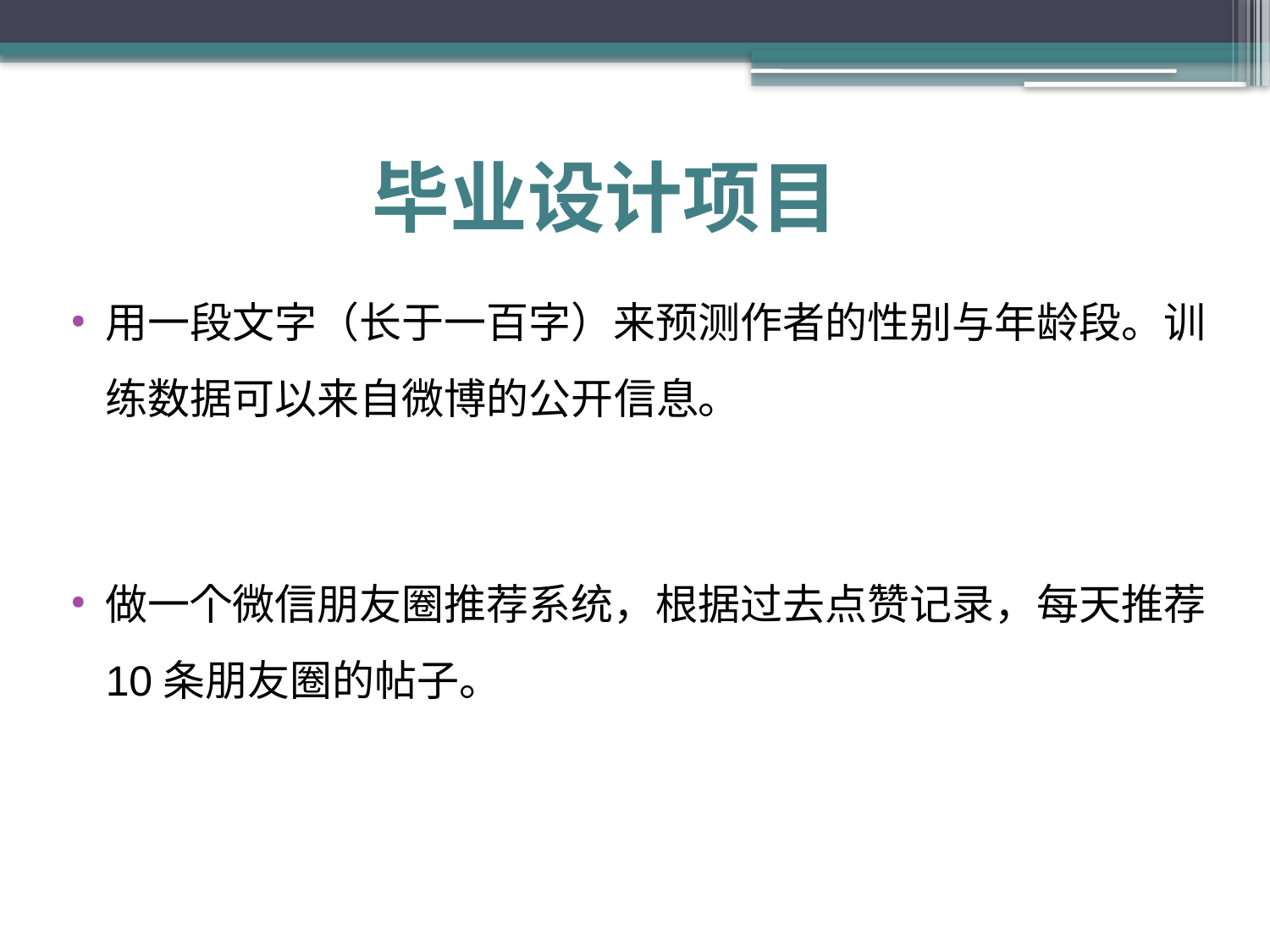

# 毕业设计项目
用一段文字（长于一百字）来预测作者的性别与年龄段。训练数据可以来自微博的公开信息。

做一个微信朋友圈推荐系统，根据过去点赞记录，每天推荐10条朋友圈的帖子。